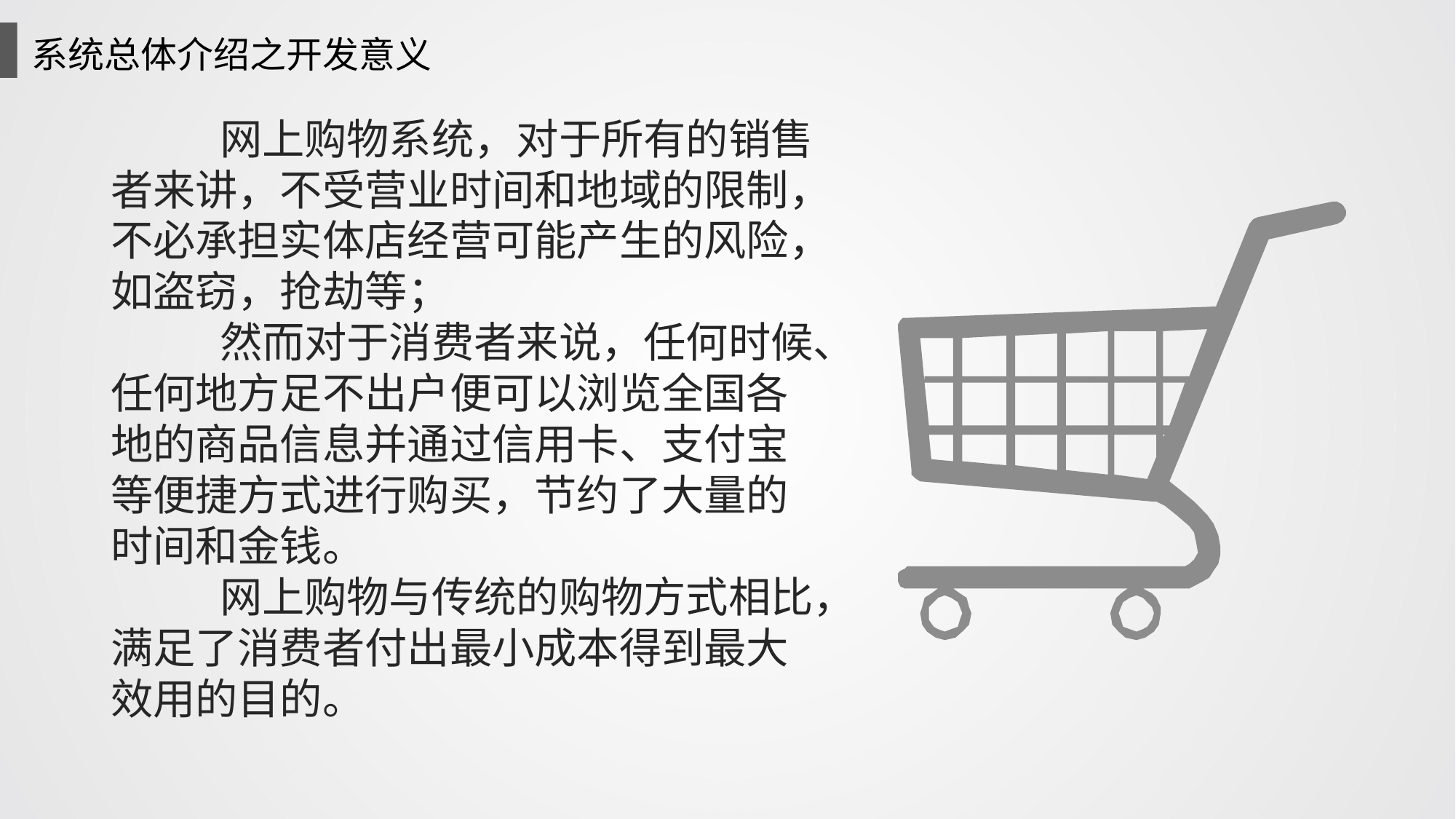

系统总体介绍之开发意义
	网上购物系统，对于所有的销售者来讲，不受营业时间和地域的限制，不必承担实体店经营可能产生的风险，如盗窃，抢劫等；
	然而对于消费者来说，任何时候、任何地方足不出户便可以浏览全国各地的商品信息并通过信用卡、支付宝等便捷方式进行购买，节约了大量的时间和金钱。
	网上购物与传统的购物方式相比，满足了消费者付出最小成本得到最大效用的目的。